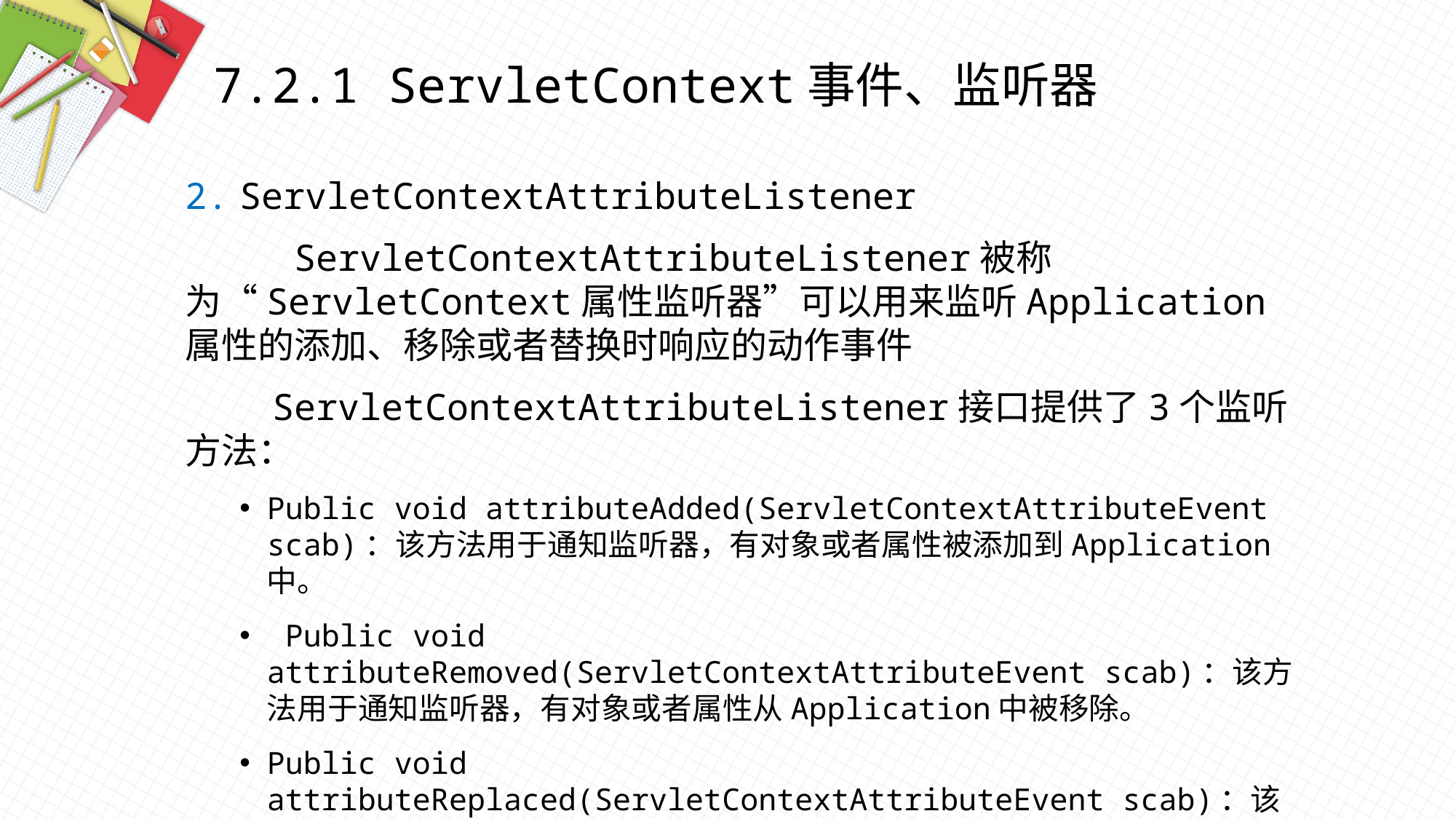

7.2.1 ServletContext事件、监听器
ServletContextAttributeListener
     ServletContextAttributeListener被称为“ServletContext属性监听器”可以用来监听Application属性的添加、移除或者替换时响应的动作事件
    ServletContextAttributeListener接口提供了3个监听方法：
Public void attributeAdded(ServletContextAttributeEvent scab)：该方法用于通知监听器，有对象或者属性被添加到Application中。
 Public void attributeRemoved(ServletContextAttributeEvent scab)：该方法用于通知监听器，有对象或者属性从Application中被移除。
Public void attributeReplaced(ServletContextAttributeEvent scab)：该方法用于通知监听器，有对象或者属性被更改。